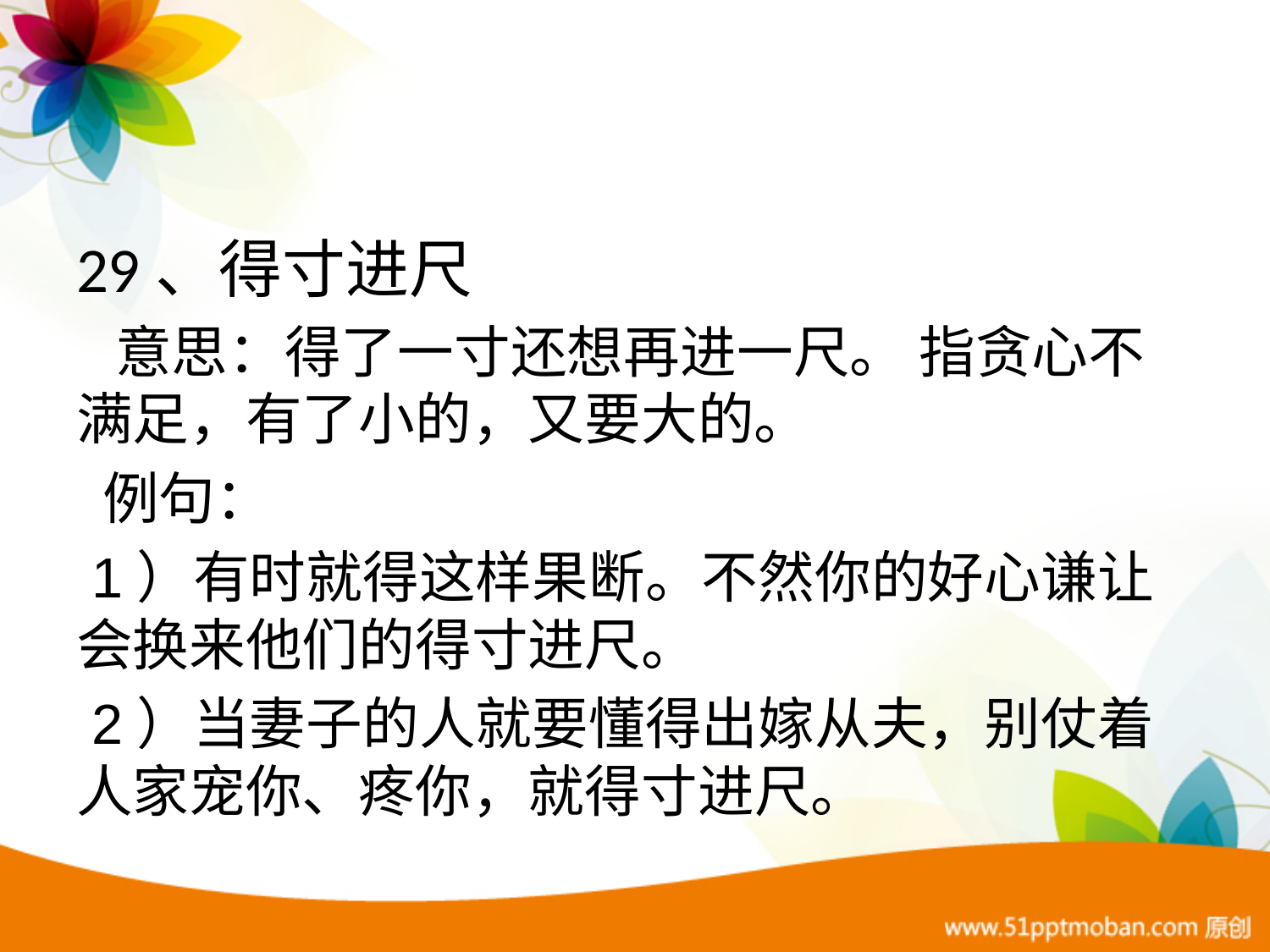

#
29、得寸进尺
  意思：得了一寸还想再进一尺。 指贪心不满足，有了小的，又要大的。
 例句：
 1）有时就得这样果断。不然你的好心谦让会换来他们的得寸进尺。
 2）当妻子的人就要懂得出嫁从夫，别仗着人家宠你、疼你，就得寸进尺。